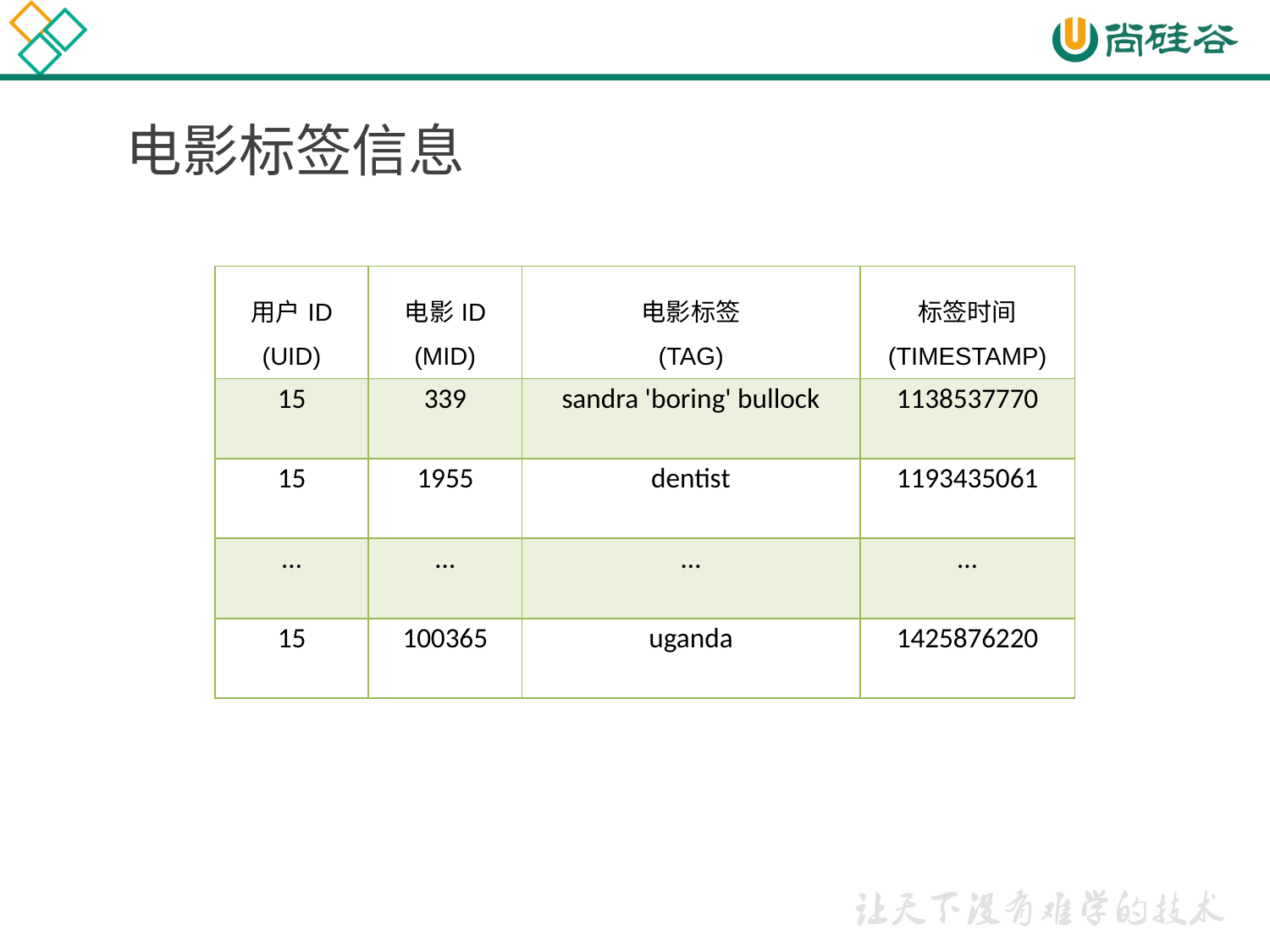

# 电影标签信息
| 用户ID (UID) | 电影ID (MID) | 电影标签 (TAG) | 标签时间 (TIMESTAMP) |
| --- | --- | --- | --- |
| 15 | 339 | sandra 'boring' bullock | 1138537770 |
| 15 | 1955 | dentist | 1193435061 |
| … | … | … | … |
| 15 | 100365 | uganda | 1425876220 |